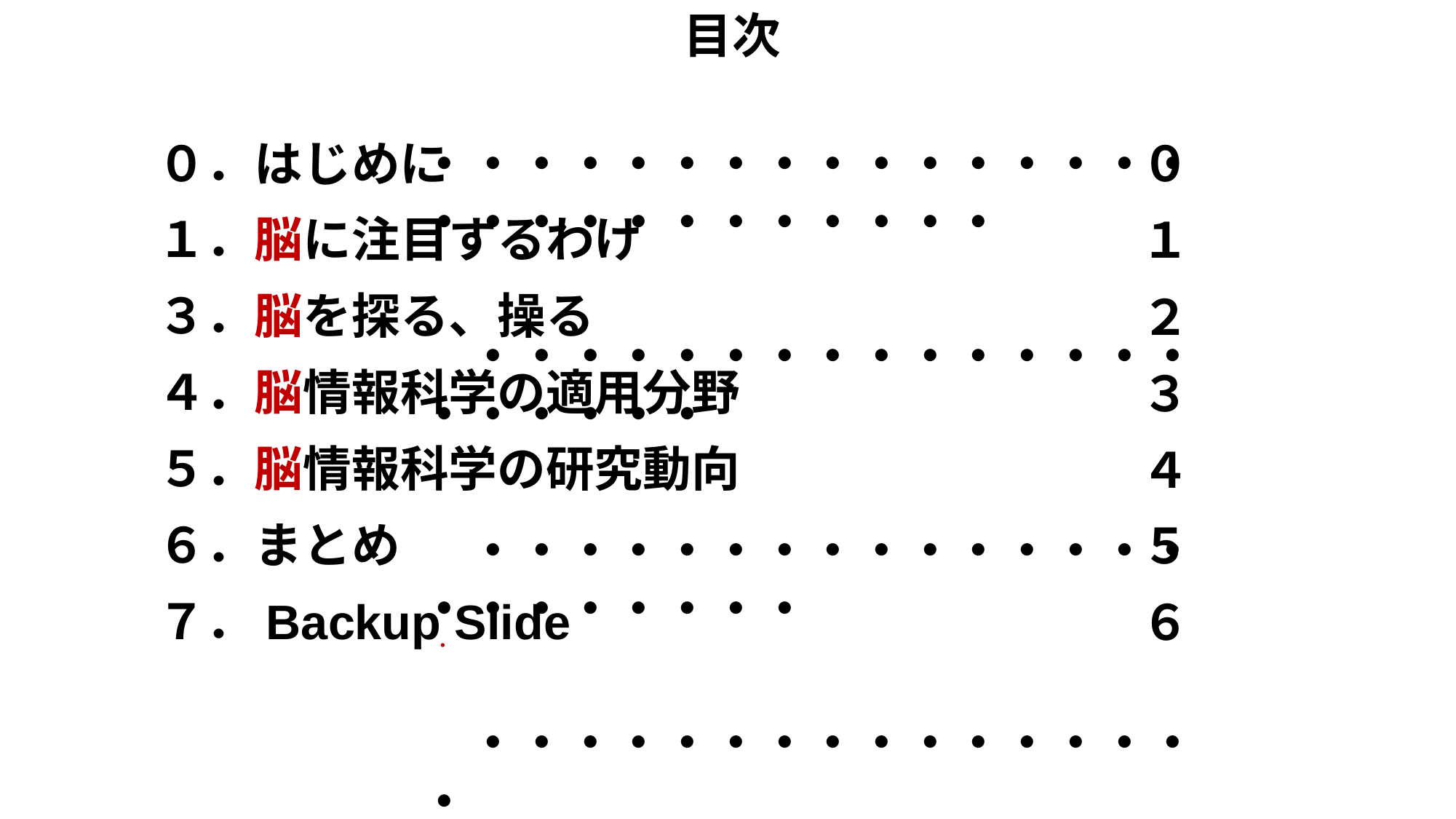

目次
０．はじめに

１．脳に注目するわけ

３．脳を探る、操る

４．脳情報科学の適用分野

５．脳情報科学の研究動向

６．まとめ

７．Backup Slide
・・・・・・・・・・・・・・・・・・・・・・・・・・・・

　　　　　　・・・・・・・・・・・・・・・・・・・・・

　　　　・・・・・・・・・・・・・・・・・・・・・・・
　・
　　　　　　　　　　・・・・・・・・・・・・・・・・

　　　　　　　　・・・・・・・・・・・・・・・・・・

・・・・・・・・・・・・・・・・・・・・・・・・・・・・

　　　　　・・・・・・・・・・・・・・・・・・・・・・
０

１

２

３

４

５

６